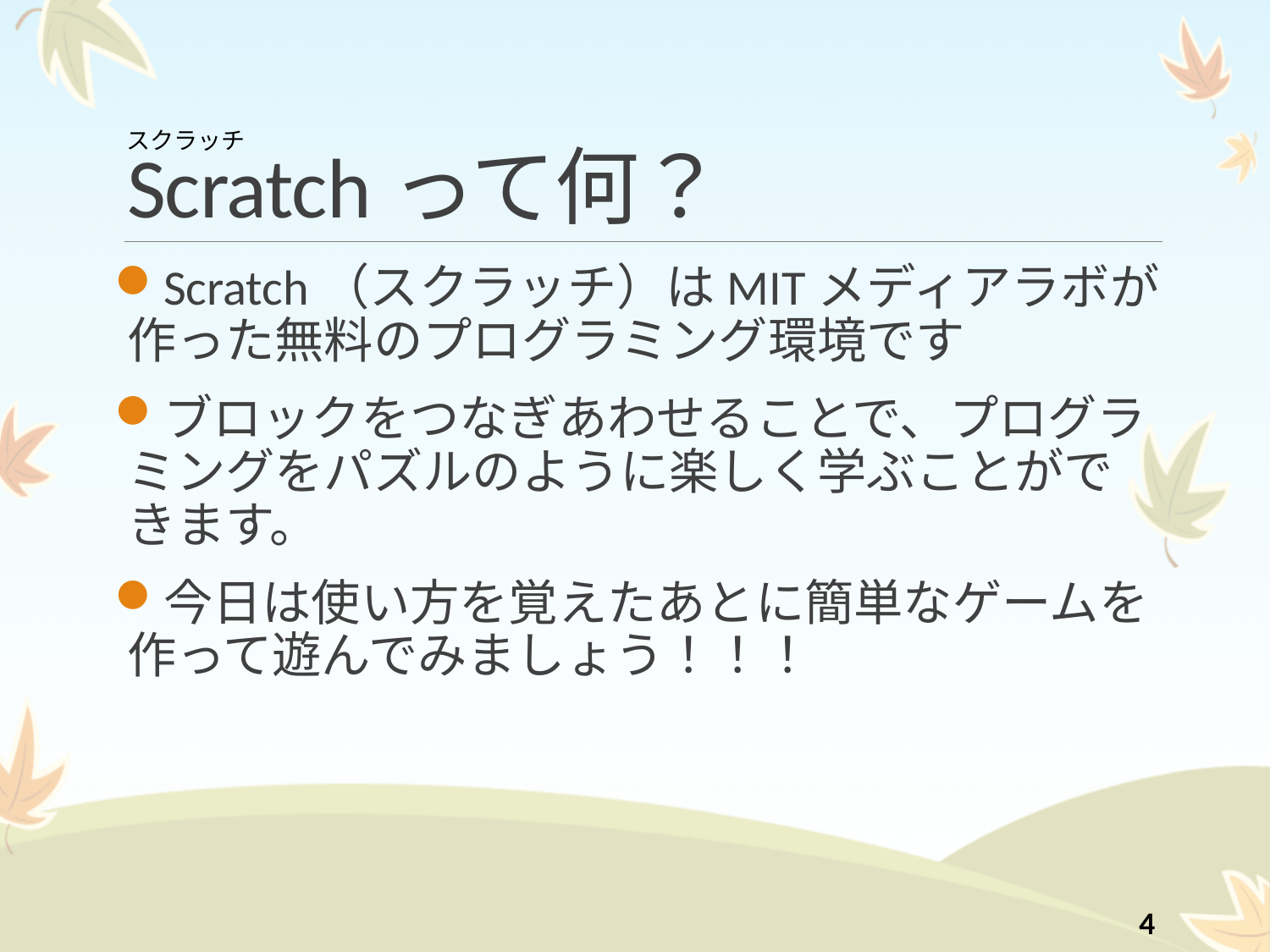

# Scratchって何？
スクラッチ
Scratch（スクラッチ）はMITメディアラボが作った無料のプログラミング環境です
ブロックをつなぎあわせることで、プログラミングをパズルのように楽しく学ぶことができます。
今日は使い方を覚えたあとに簡単なゲームを作って遊んでみましょう！！！
4